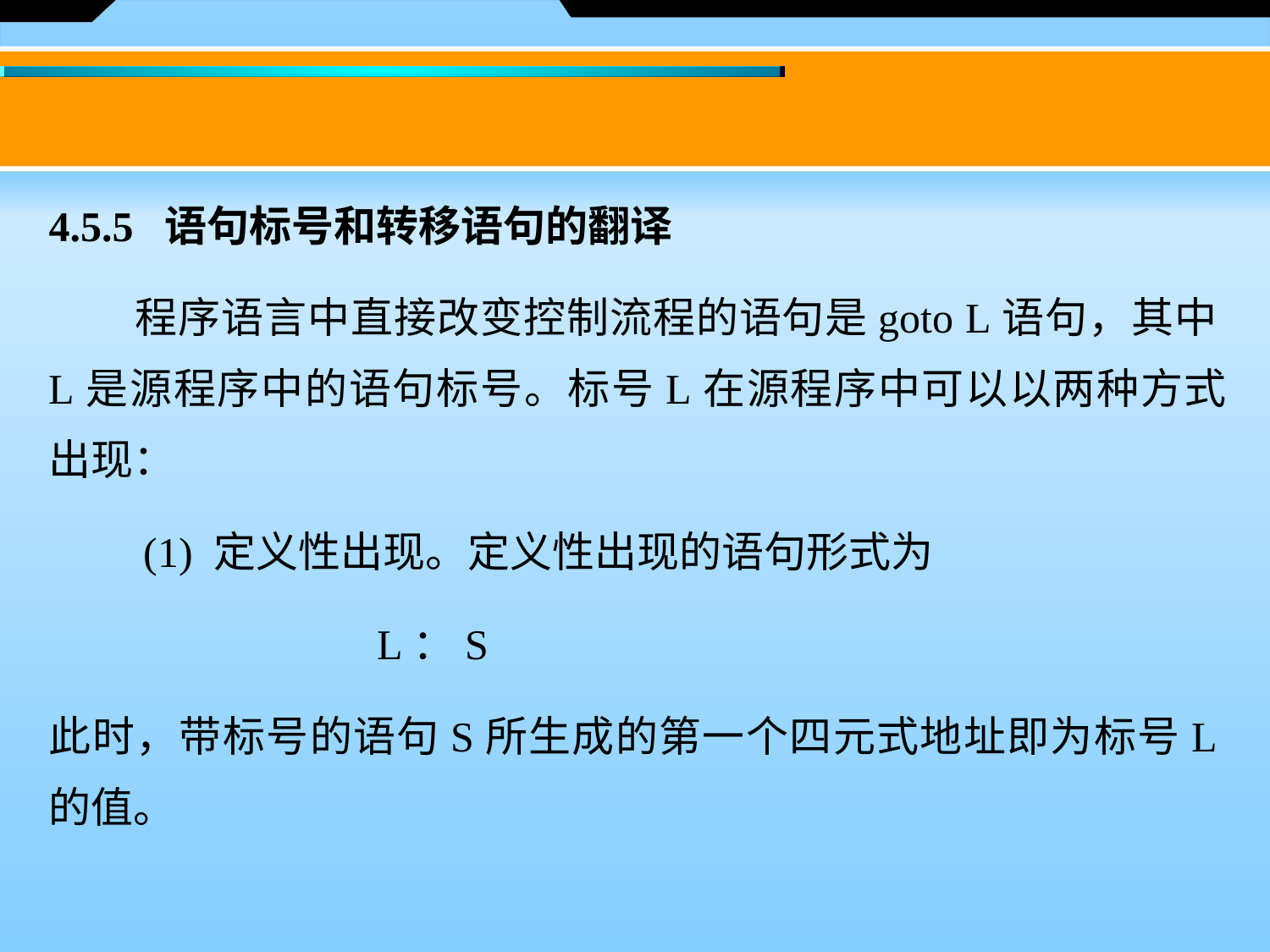

4.5.5  语句标号和转移语句的翻译
　　程序语言中直接改变控制流程的语句是goto L语句，其中L是源程序中的语句标号。标号L在源程序中可以以两种方式出现：
　　(1) 定义性出现。定义性出现的语句形式为
	                   L：S
此时，带标号的语句S所生成的第一个四元式地址即为标号L的值。